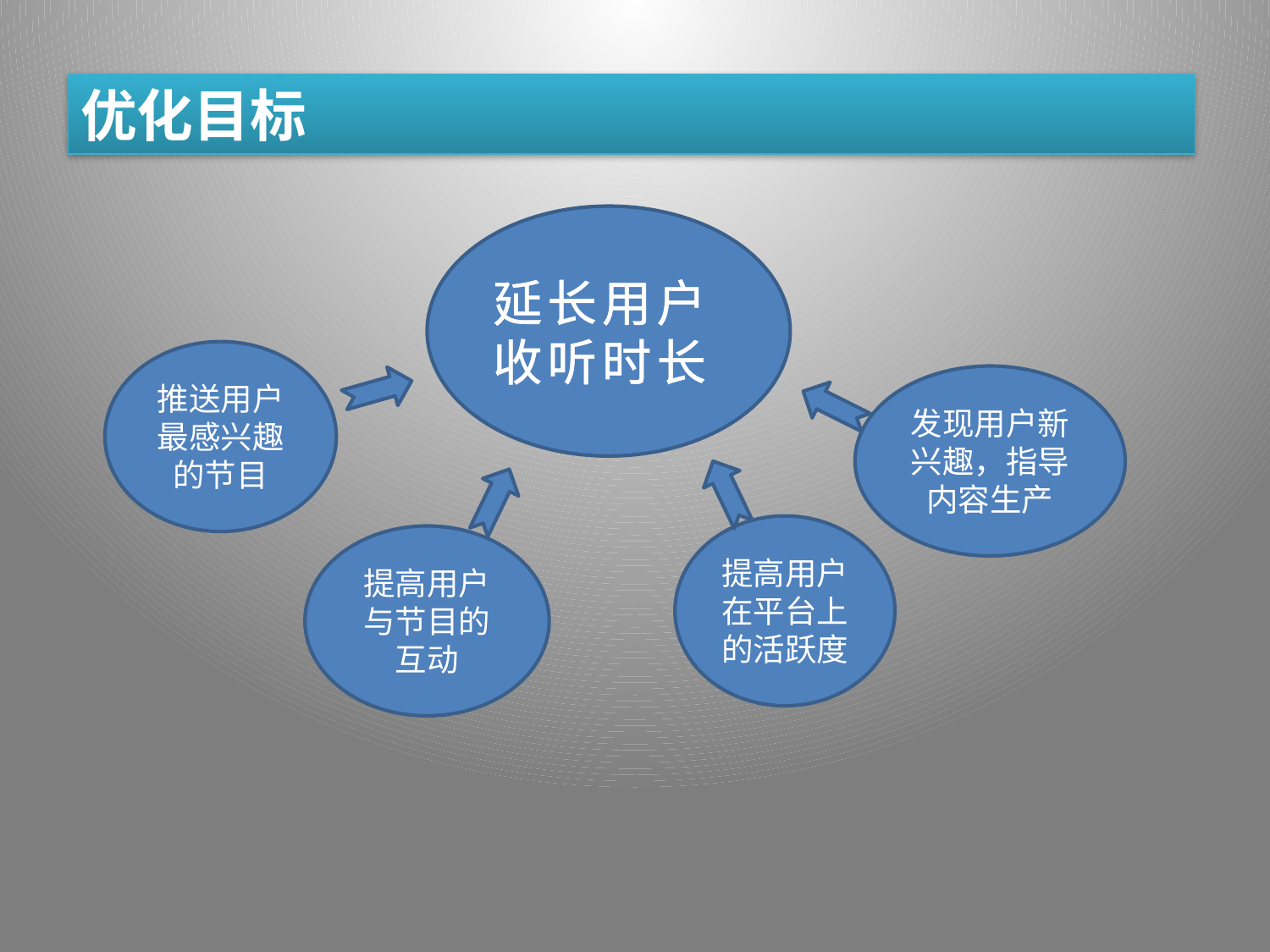

优化目标
优化目标和约束
延长用户收听时长
推送用户最感兴趣的节目
发现用户新兴趣，指导内容生产

提高用户在平台上的活跃度
提高用户与节目的互动